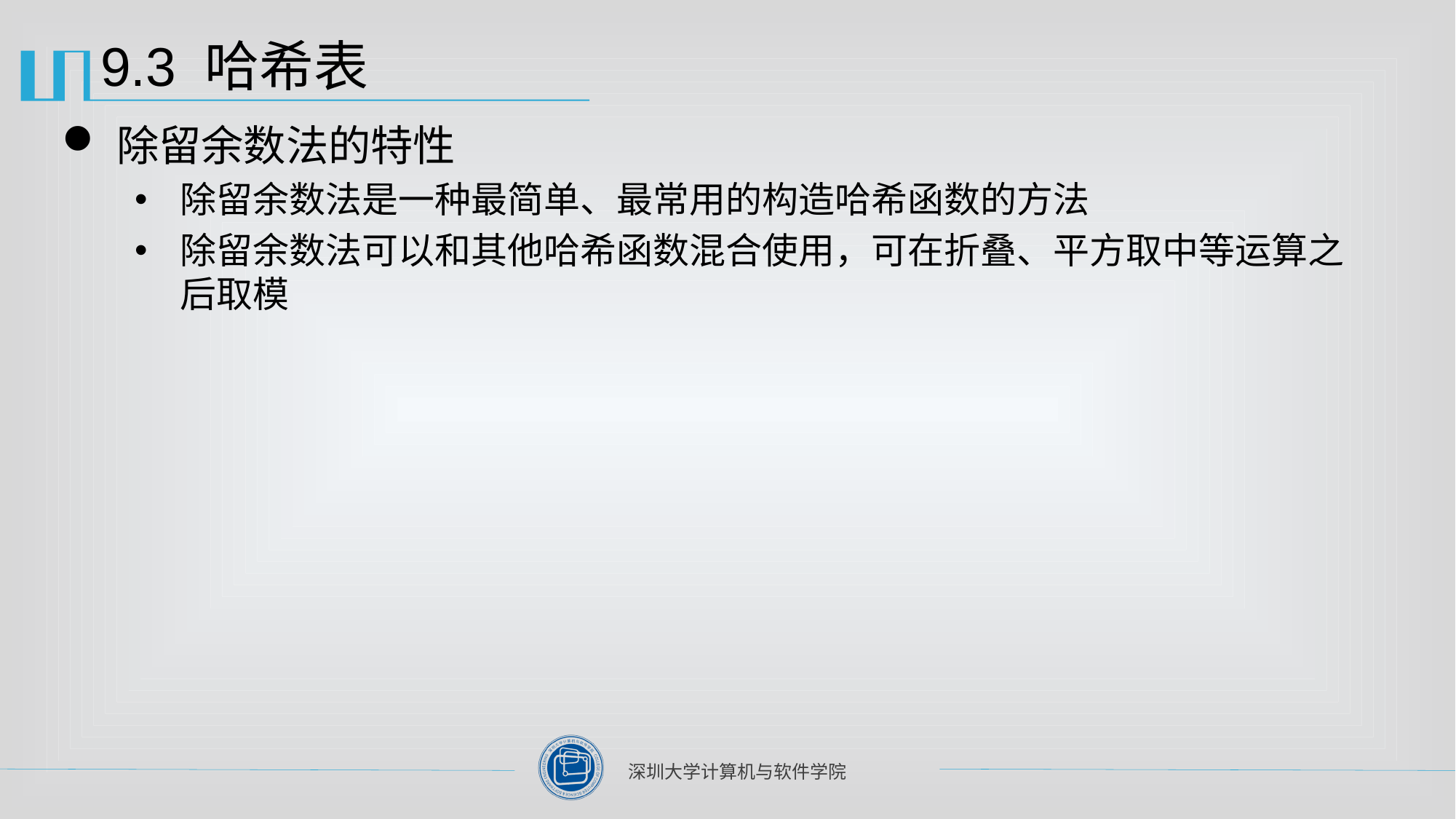

# 9.3 哈希表
除留余数法的特性
除留余数法是一种最简单、最常用的构造哈希函数的方法
除留余数法可以和其他哈希函数混合使用，可在折叠、平方取中等运算之后取模

126